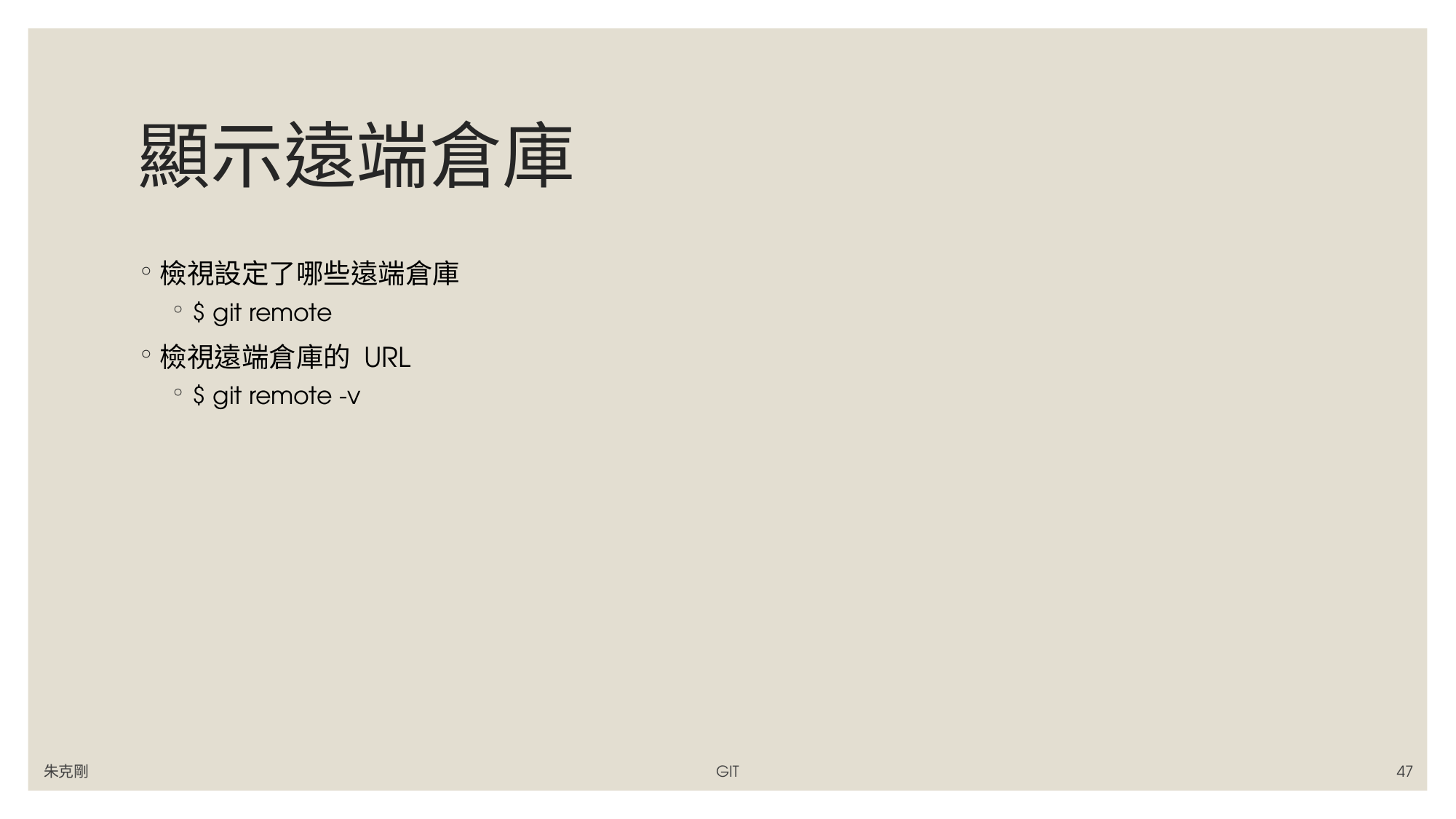

# 顯示遠端倉庫
檢視設定了哪些遠端倉庫
$ git remote
檢視遠端倉庫的 URL
$ git remote -v
朱克剛
GIT
47